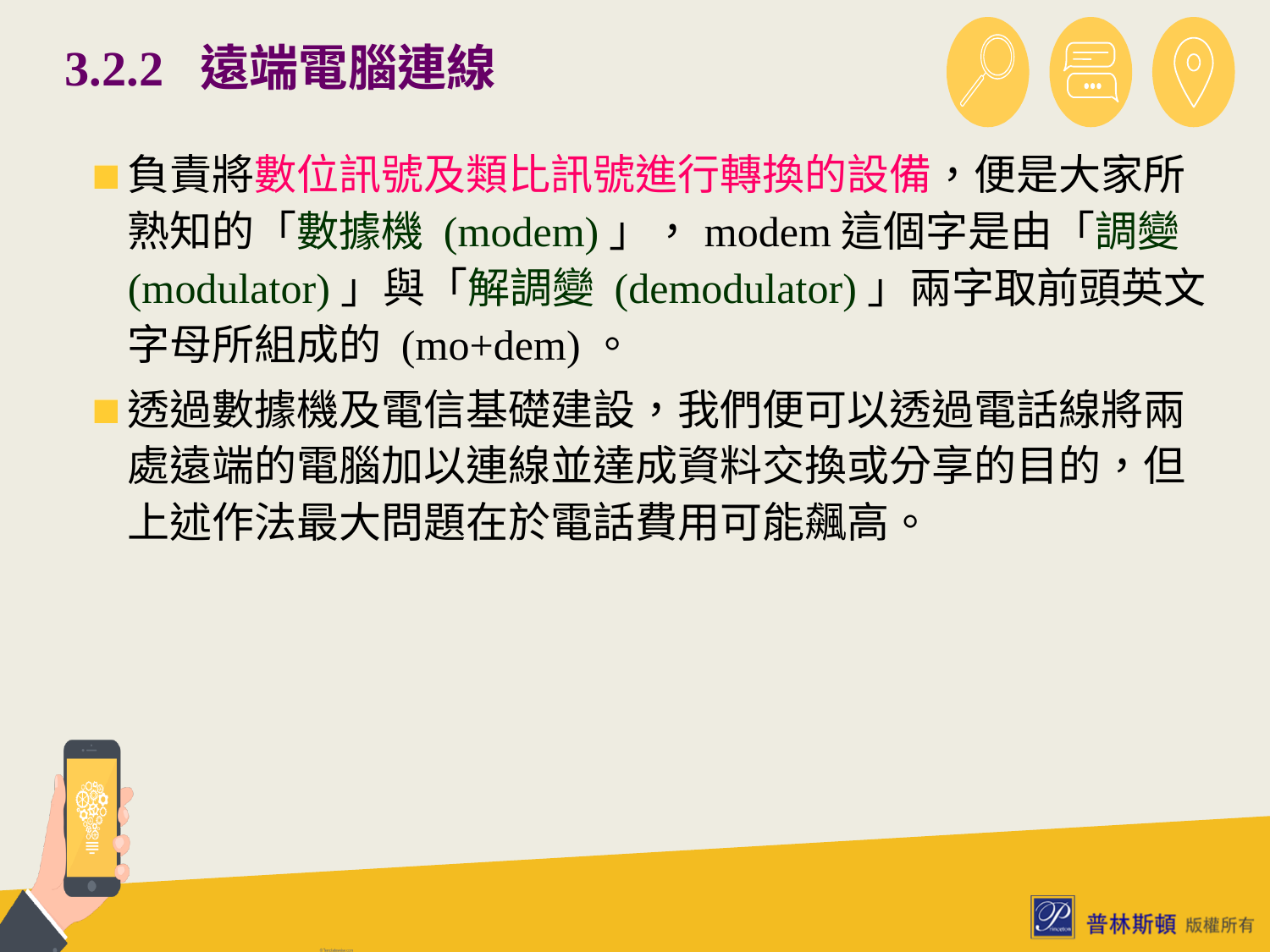

# 3.2.2  遠端電腦連線
負責將數位訊號及類比訊號進行轉換的設備，便是大家所熟知的「數據機 (modem)」，modem這個字是由「調變 (modulator)」與「解調變 (demodulator)」兩字取前頭英文字母所組成的 (mo+dem)。
透過數據機及電信基礎建設，我們便可以透過電話線將兩處遠端的電腦加以連線並達成資料交換或分享的目的，但上述作法最大問題在於電話費用可能飆高。